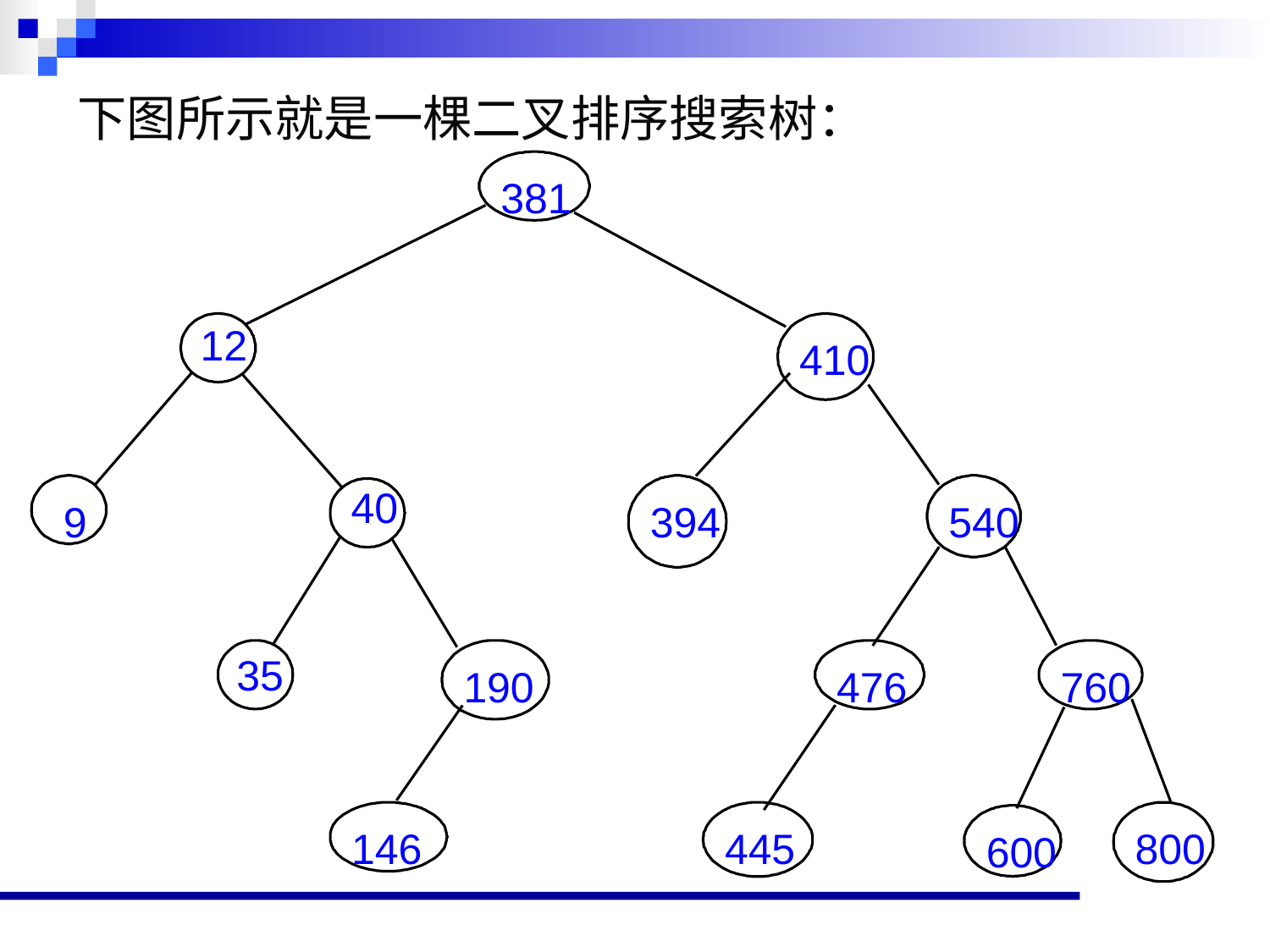

下图所示就是一棵二叉排序搜索树：

381

12
410

40
9
394
540

35
190
476
760

146
445
800
600